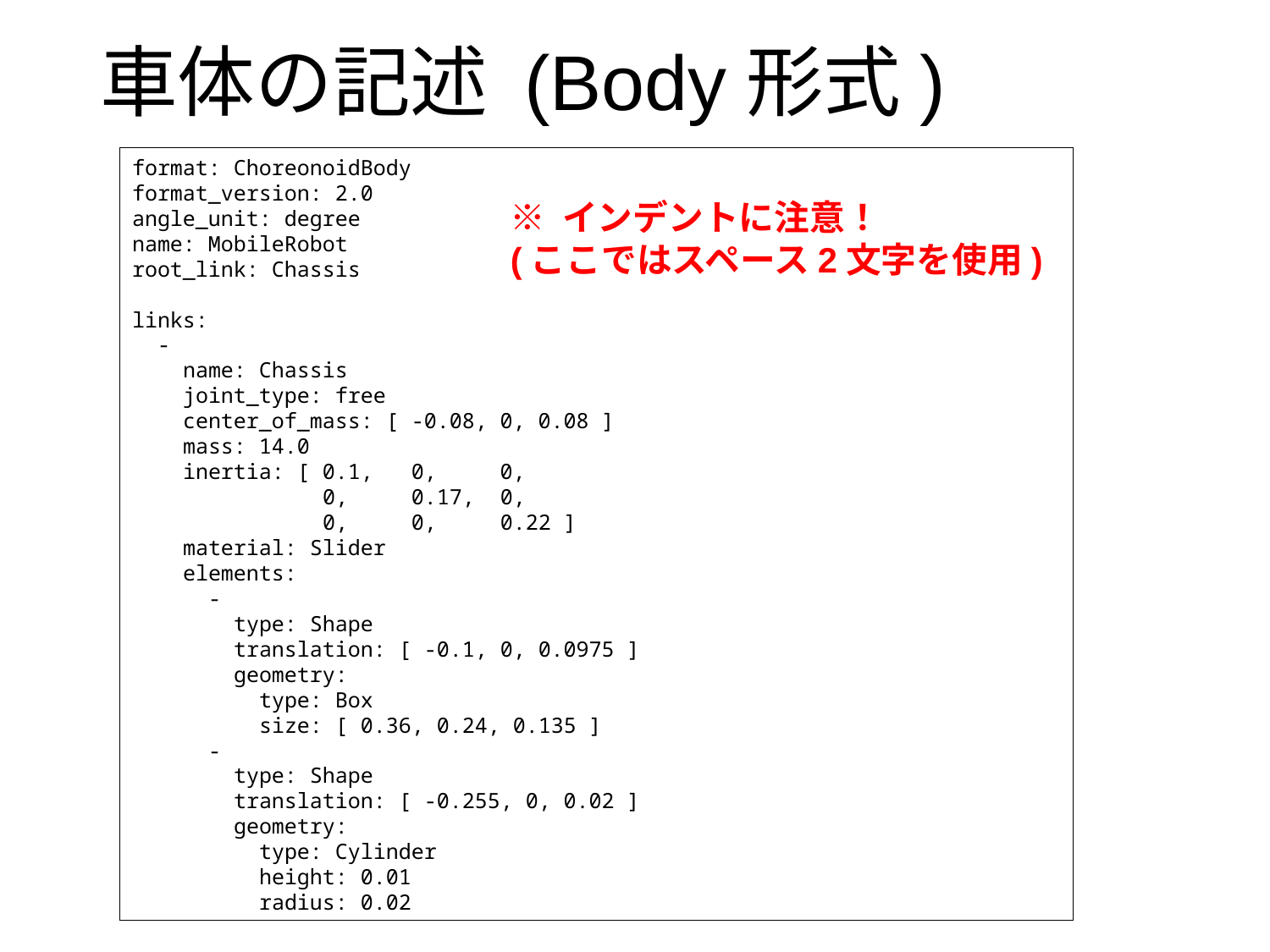

# 車体の記述 (Body形式)
format: ChoreonoidBody
format_version: 2.0
angle_unit: degree
name: MobileRobot
root_link: Chassis

links:
  -
    name: Chassis
    joint_type: free
    center_of_mass: [ -0.08, 0, 0.08 ]
    mass: 14.0
    inertia: [ 0.1,   0,     0,
               0,     0.17,  0,
               0,     0,     0.22 ]
    material: Slider
    elements:
      -
        type: Shape
        translation: [ -0.1, 0, 0.0975 ]
        geometry:
          type: Box
          size: [ 0.36, 0.24, 0.135 ]
      -
        type: Shape
        translation: [ -0.255, 0, 0.02 ]
        geometry:
          type: Cylinder
          height: 0.01
          radius: 0.02
※ インデントに注意！
(ここではスペース2文字を使用)